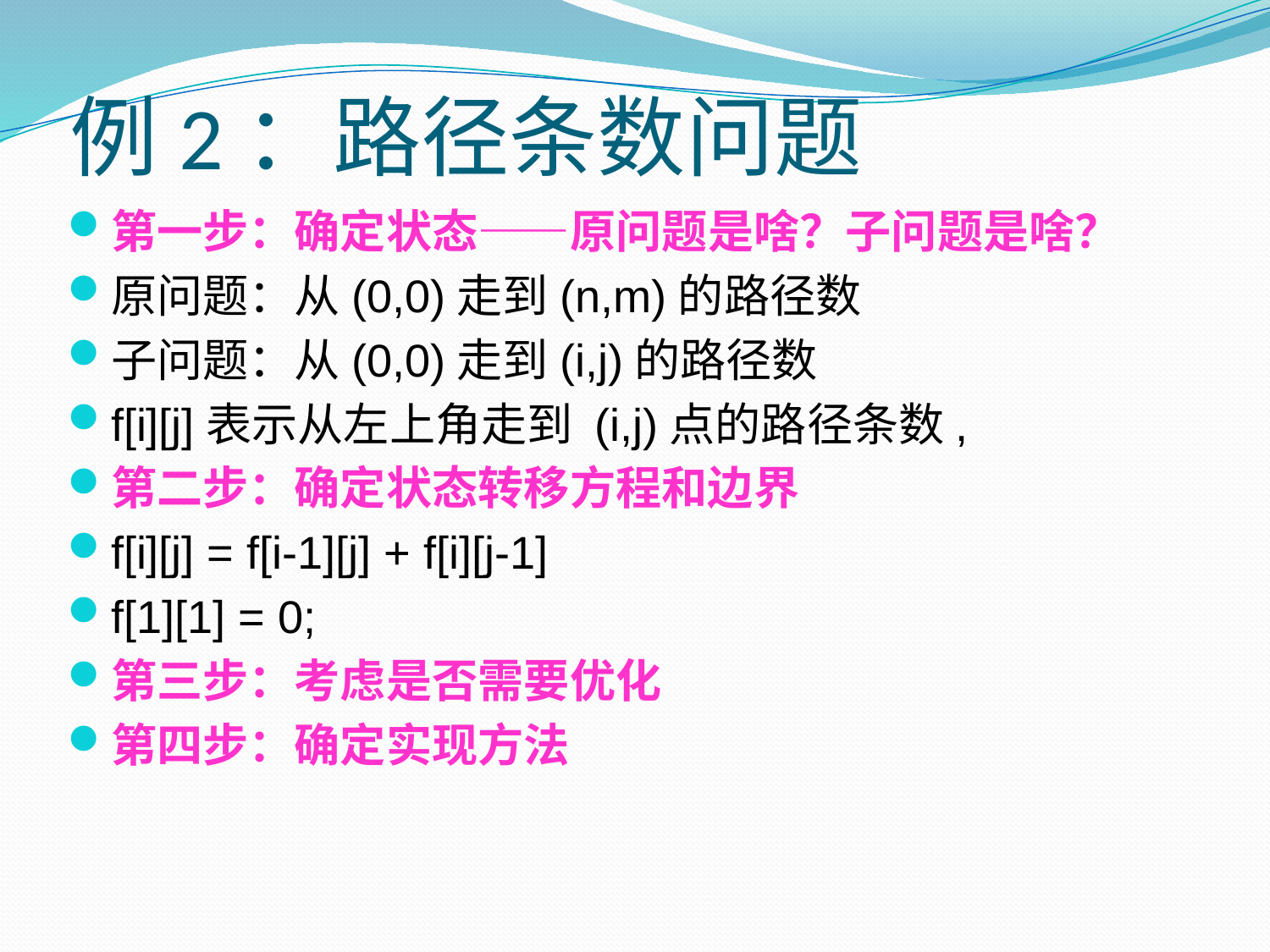

# 例2：路径条数问题
第一步：确定状态——原问题是啥？子问题是啥？
原问题：从(0,0)走到(n,m)的路径数
子问题：从(0,0)走到(i,j)的路径数
f[i][j]表示从左上角走到 (i,j)点的路径条数,
第二步：确定状态转移方程和边界
f[i][j] = f[i-1][j] + f[i][j-1]
f[1][1] = 0;
第三步：考虑是否需要优化
第四步：确定实现方法